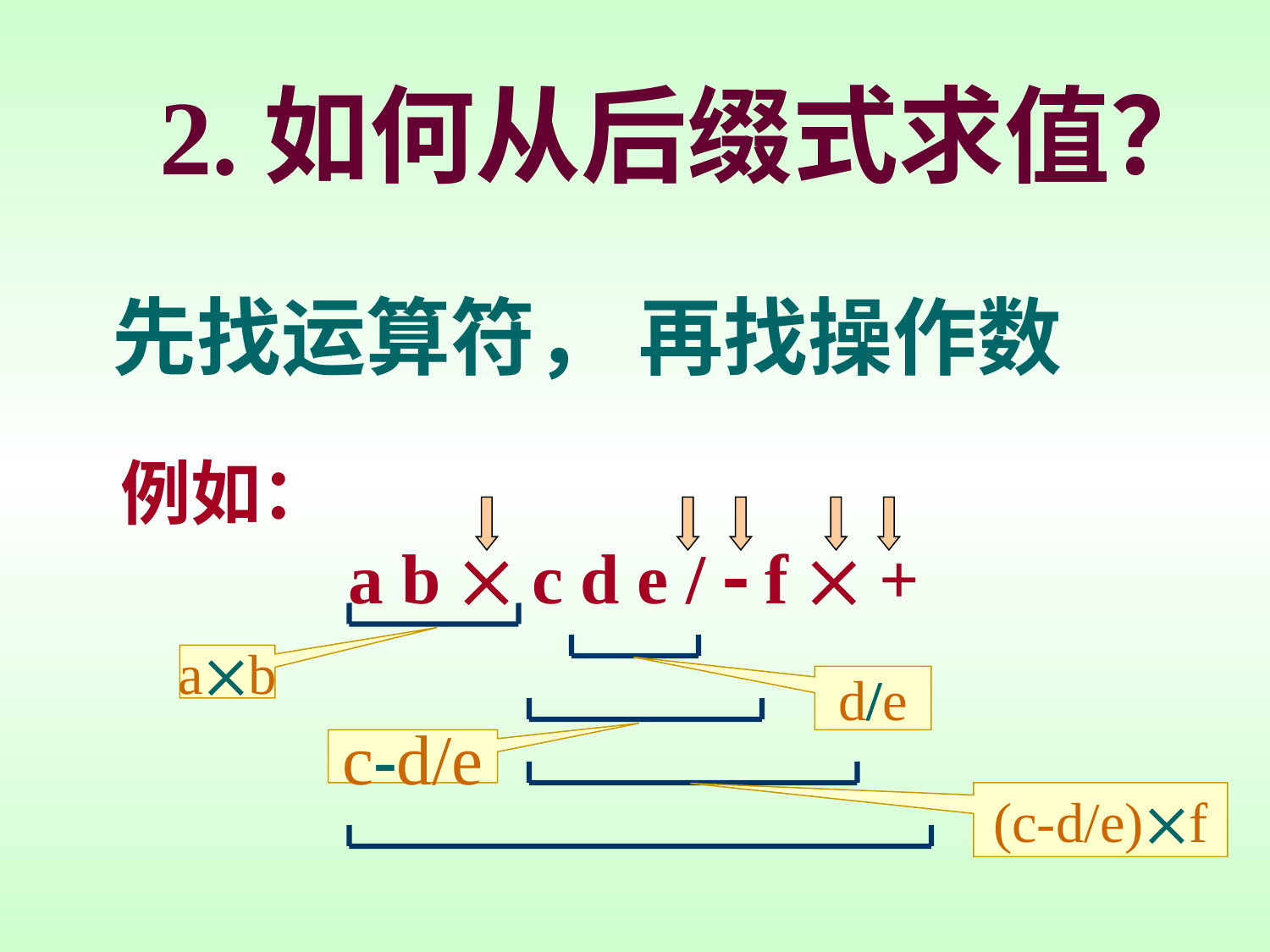

# 2.如何从后缀式求值？
先找运算符， 再找操作数
例如：
             a b × c d e / − f × +

a×b

d/e

c-d/e

(c-d/e)×f